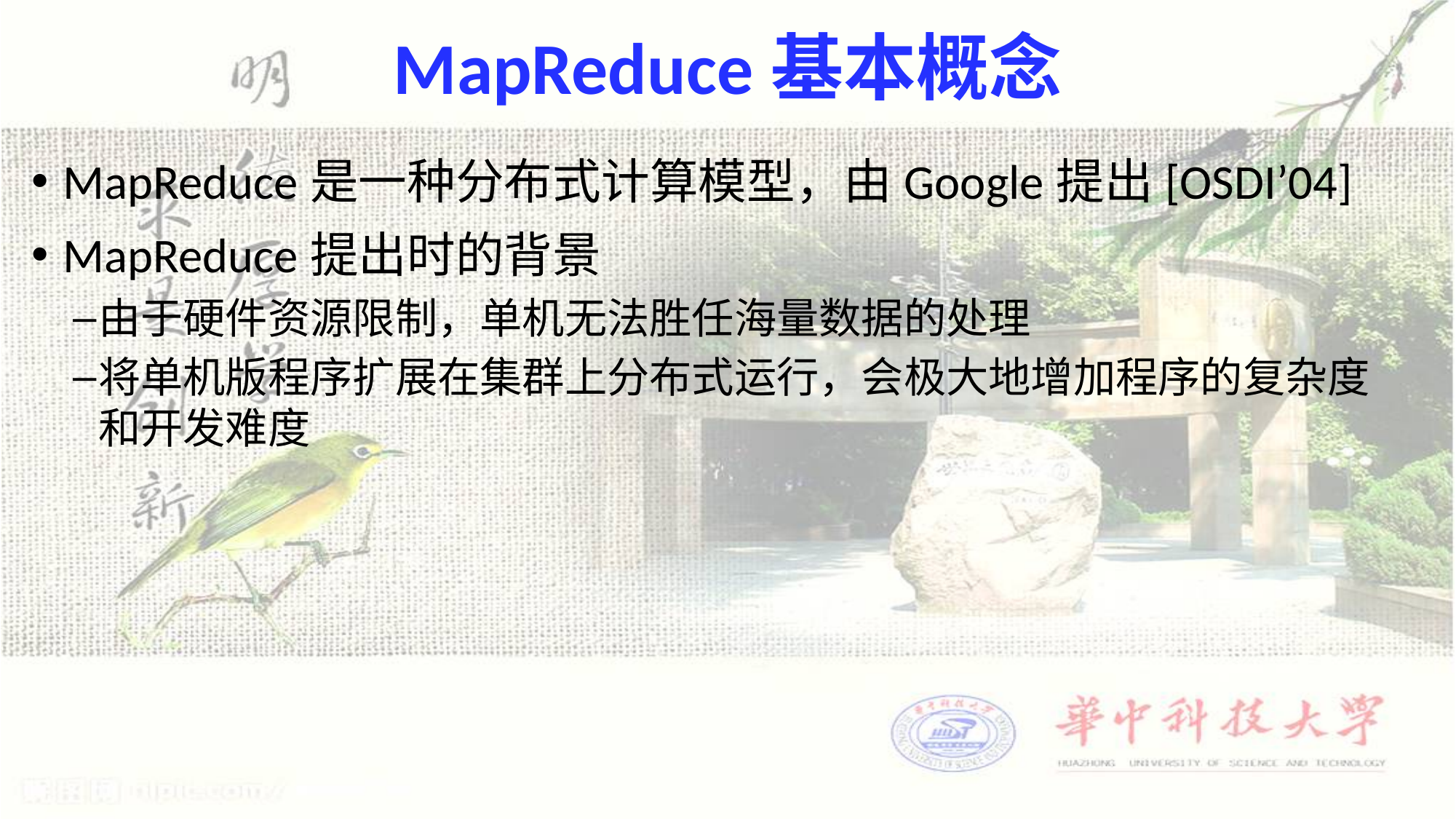

# MapReduce基本概念
MapReduce是一种分布式计算模型，由Google提出[OSDI’04]
MapReduce提出时的背景
由于硬件资源限制，单机无法胜任海量数据的处理
将单机版程序扩展在集群上分布式运行，会极大地增加程序的复杂度和开发难度